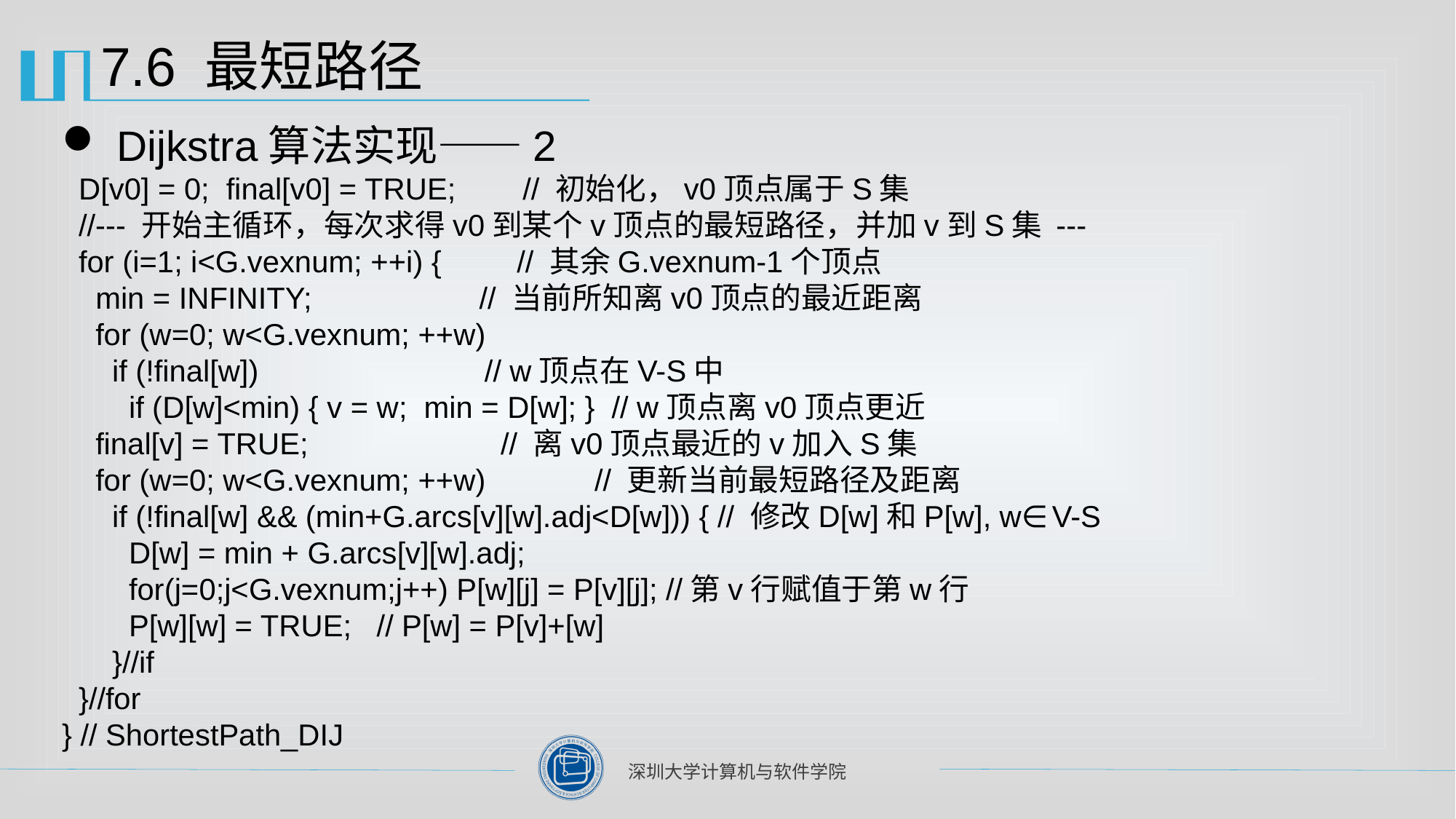

# 7.6 最短路径
Dijkstra算法实现——2
  D[v0] = 0;  final[v0] = TRUE;        // 初始化，v0顶点属于S集
  //--- 开始主循环，每次求得v0到某个v顶点的最短路径，并加v到S集 ---
  for (i=1; i<G.vexnum; ++i) {         // 其余G.vexnum-1个顶点
    min = INFINITY;                    // 当前所知离v0顶点的最近距离
    for (w=0; w<G.vexnum; ++w)
      if (!final[w])                           // w顶点在V-S中
        if (D[w]<min) { v = w;  min = D[w]; }  // w顶点离v0顶点更近
    final[v] = TRUE;                       // 离v0顶点最近的v加入S集
    for (w=0; w<G.vexnum; ++w)             // 更新当前最短路径及距离
      if (!final[w] && (min+G.arcs[v][w].adj<D[w])) { // 修改D[w]和P[w], w∈V-S
        D[w] = min + G.arcs[v][w].adj;
        for(j=0;j<G.vexnum;j++) P[w][j] = P[v][j]; //第v行赋值于第w行
        P[w][w] = TRUE;   // P[w] = P[v]+[w]
      }//if
  }//for
} // ShortestPath_DIJ

129